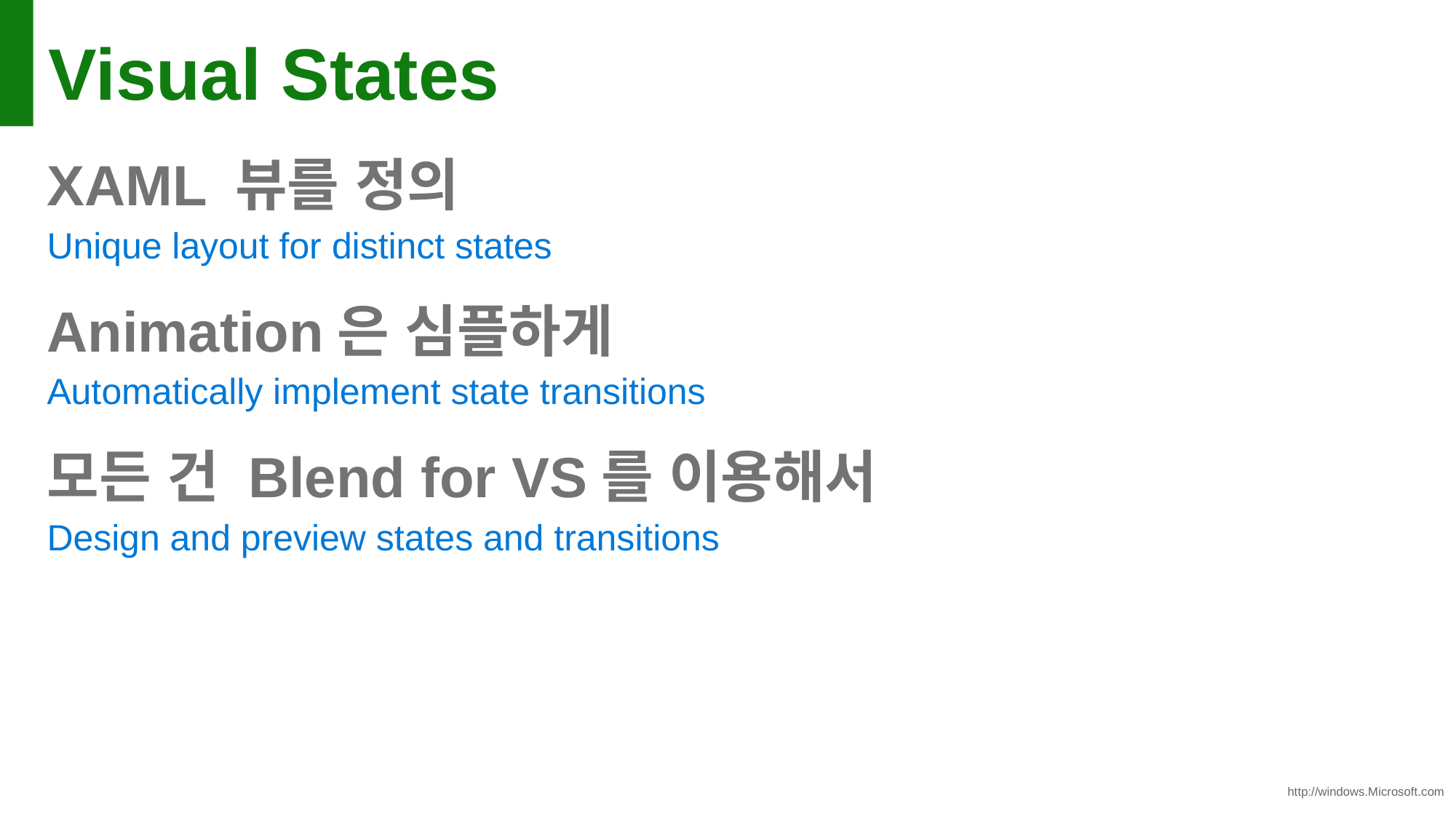

# Visual States
XAML 뷰를 정의
Unique layout for distinct states
Animation은 심플하게
Automatically implement state transitions
모든 건 Blend for VS를 이용해서
Design and preview states and transitions